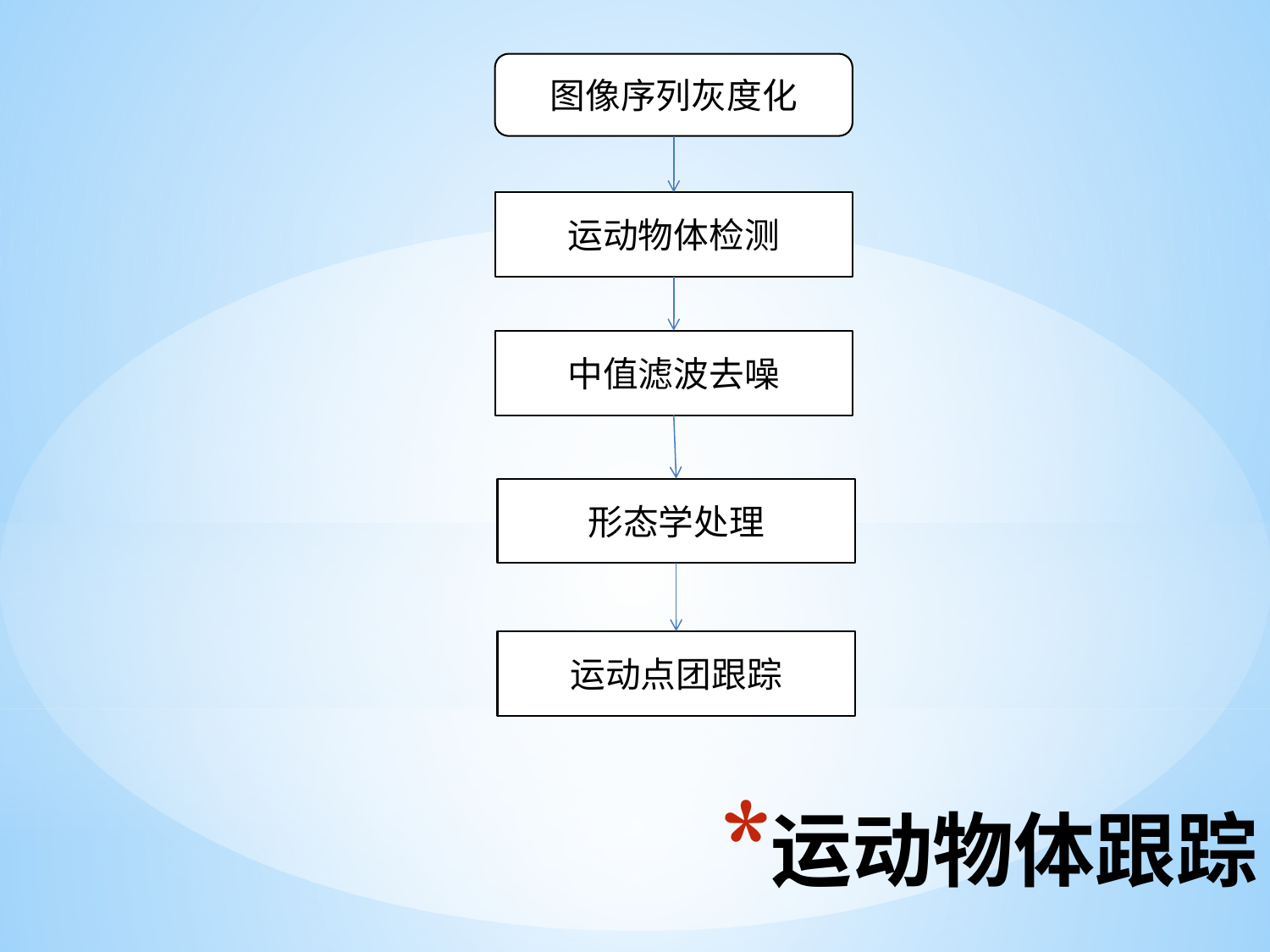

图像序列灰度化
运动物体检测
中值滤波去噪
形态学处理
运动点团跟踪
# 运动物体跟踪